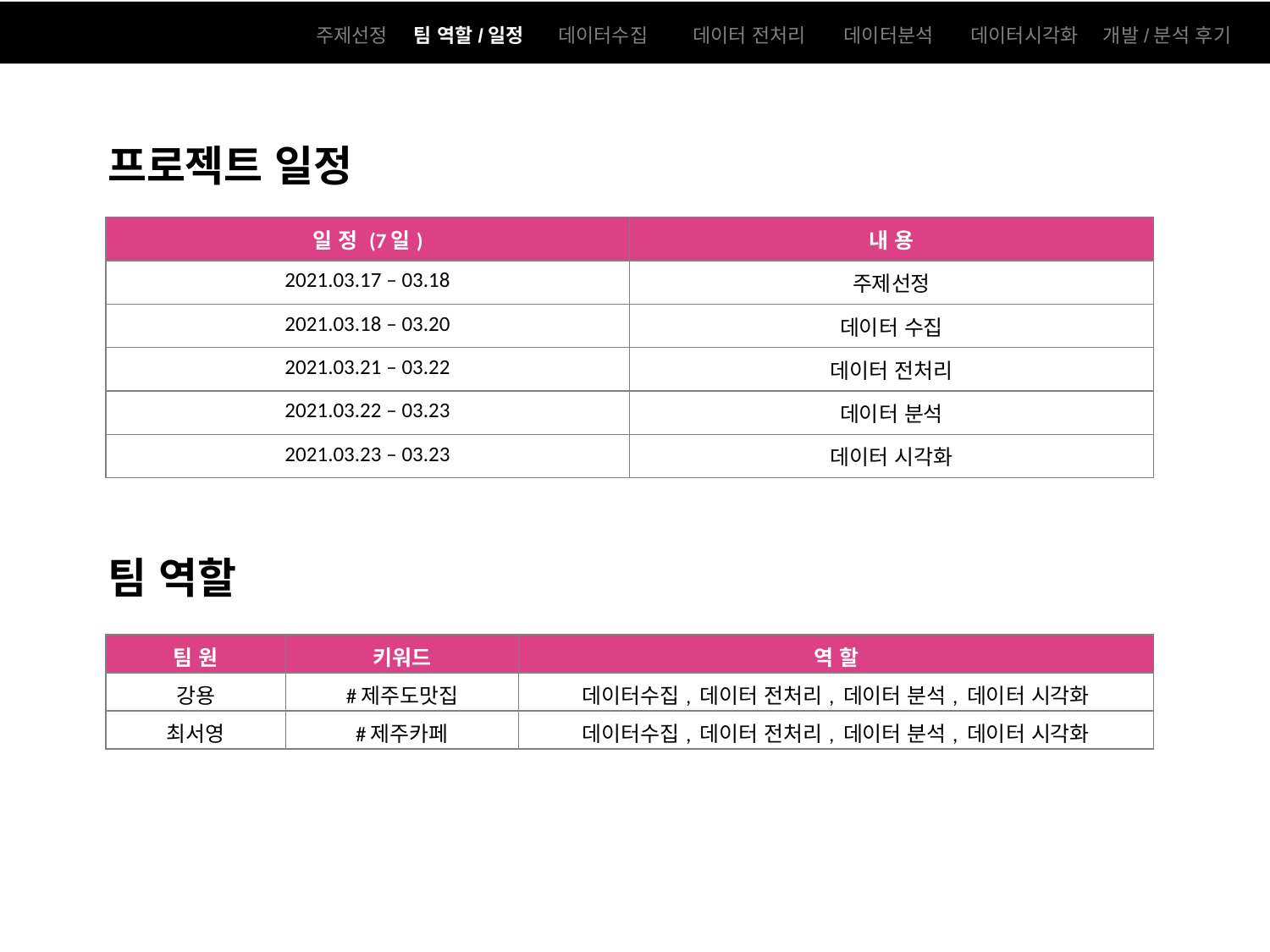

주제선정
팀 역할/일정
데이터수집
데이터 전처리
데이터분석
데이터시각화
개발/분석 후기
프로젝트 일정
| 일 정 (7일) | 내 용 |
| --- | --- |
| 2021.03.17 – 03.18 | 주제선정 |
| 2021.03.18 – 03.20 | 데이터 수집 |
| 2021.03.21 – 03.22 | 데이터 전처리 |
| 2021.03.22 – 03.23 | 데이터 분석 |
| 2021.03.23 – 03.23 | 데이터 시각화 |
팀 역할
| 팀 원 | 키워드 | 역 할 |
| --- | --- | --- |
| 강용 | #제주도맛집 | 데이터수집, 데이터 전처리, 데이터 분석, 데이터 시각화 |
| 최서영 | #제주카페 | 데이터수집, 데이터 전처리, 데이터 분석, 데이터 시각화 |